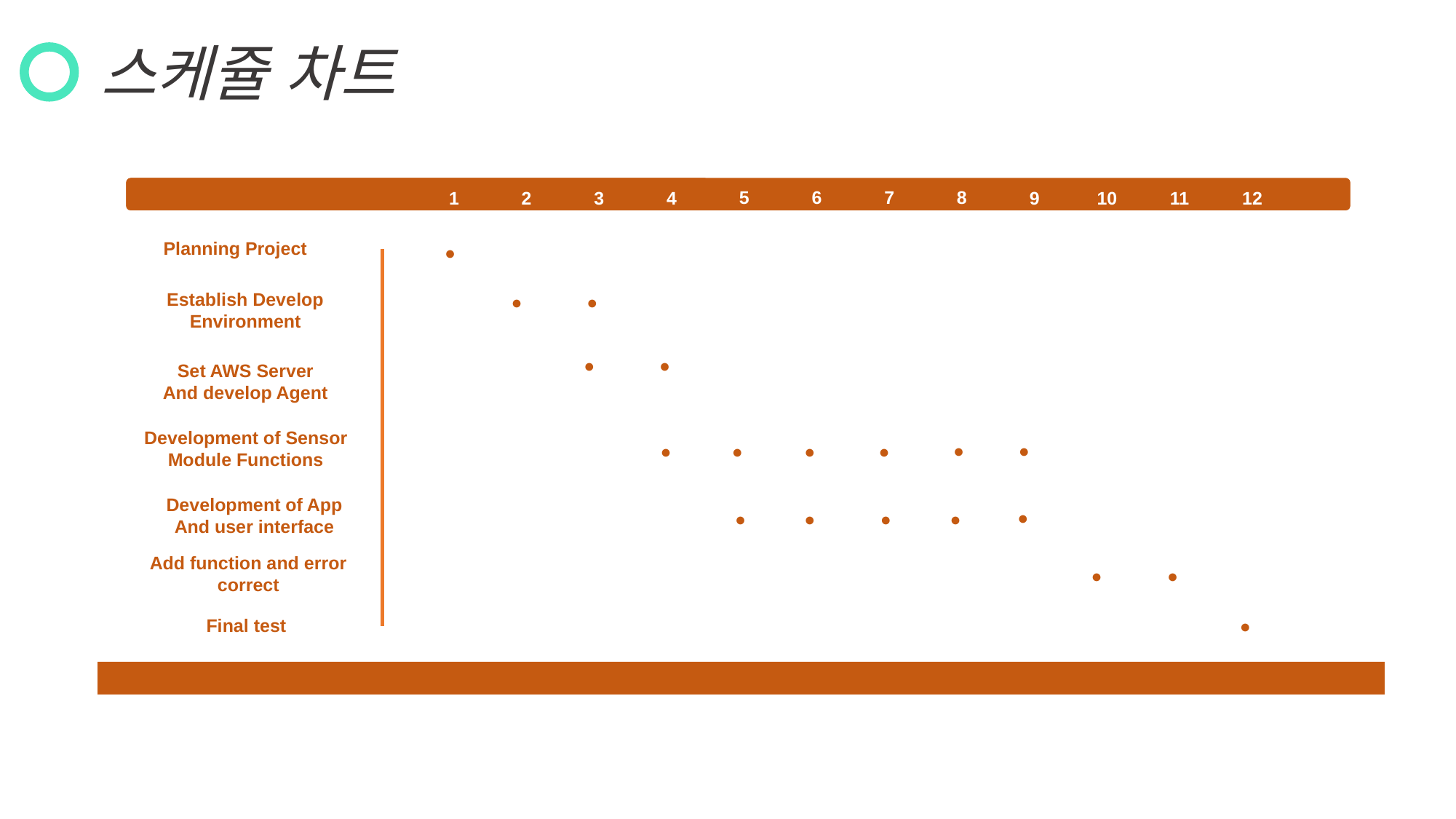

스케쥴 차트

5
6
7
8
1
2
3
4
9
10
11
12
Planning Project
●
Establish Develop Environment
●
●
●
●
Set AWS Server
And develop Agent
Development of Sensor Module Functions
●
●
●
●
●
●
Development of App
And user interface
●
●
●
●
●
Add function and error correct
●
●
Final test
●